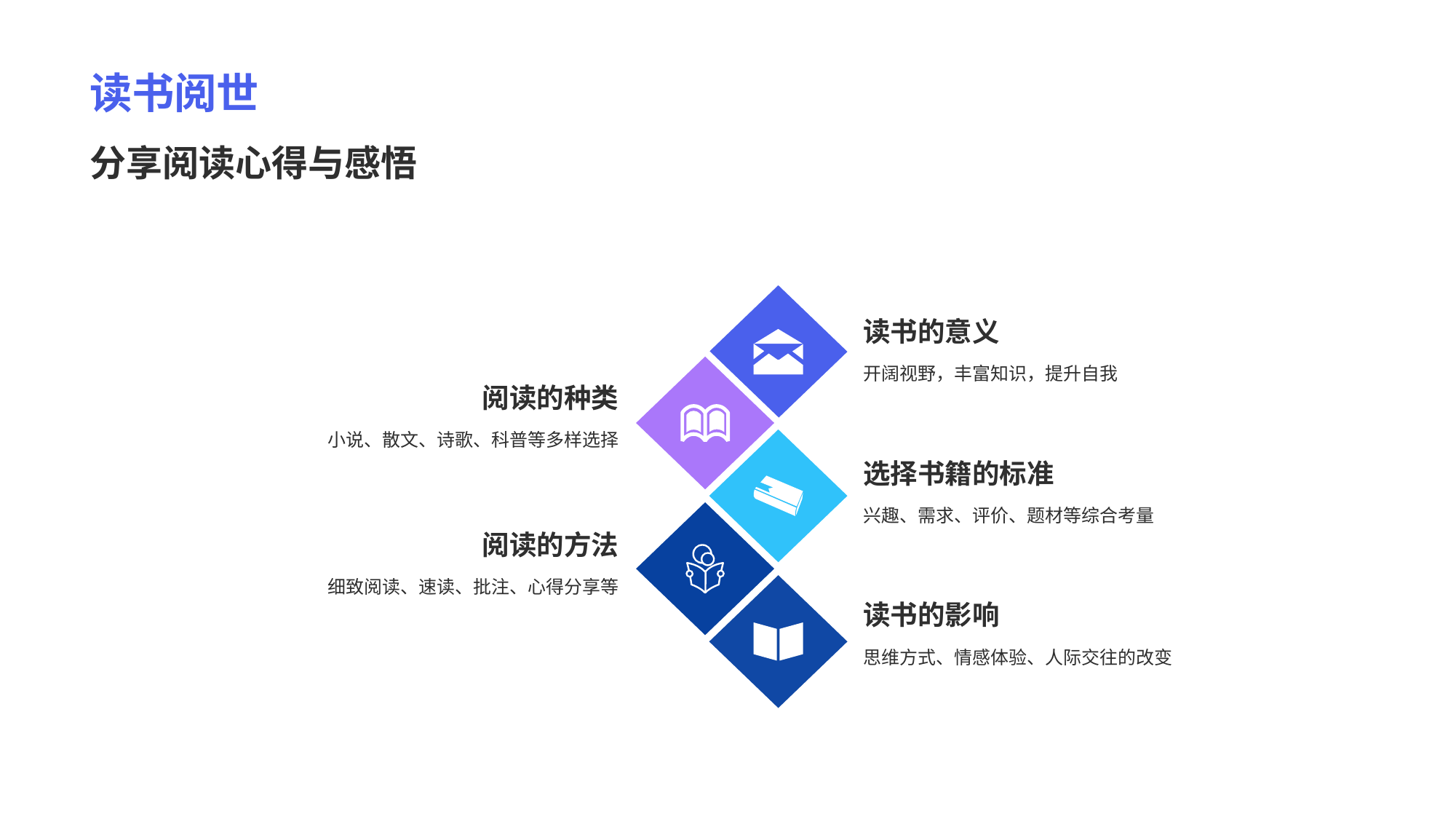

# 读书阅世
分享阅读心得与感悟

读书的意义

开阔视野，丰富知识，提升自我

阅读的种类

小说、散文、诗歌、科普等多样选择

选择书籍的标准

兴趣、需求、评价、题材等综合考量

阅读的方法

细致阅读、速读、批注、心得分享等

读书的影响

思维方式、情感体验、人际交往的改变